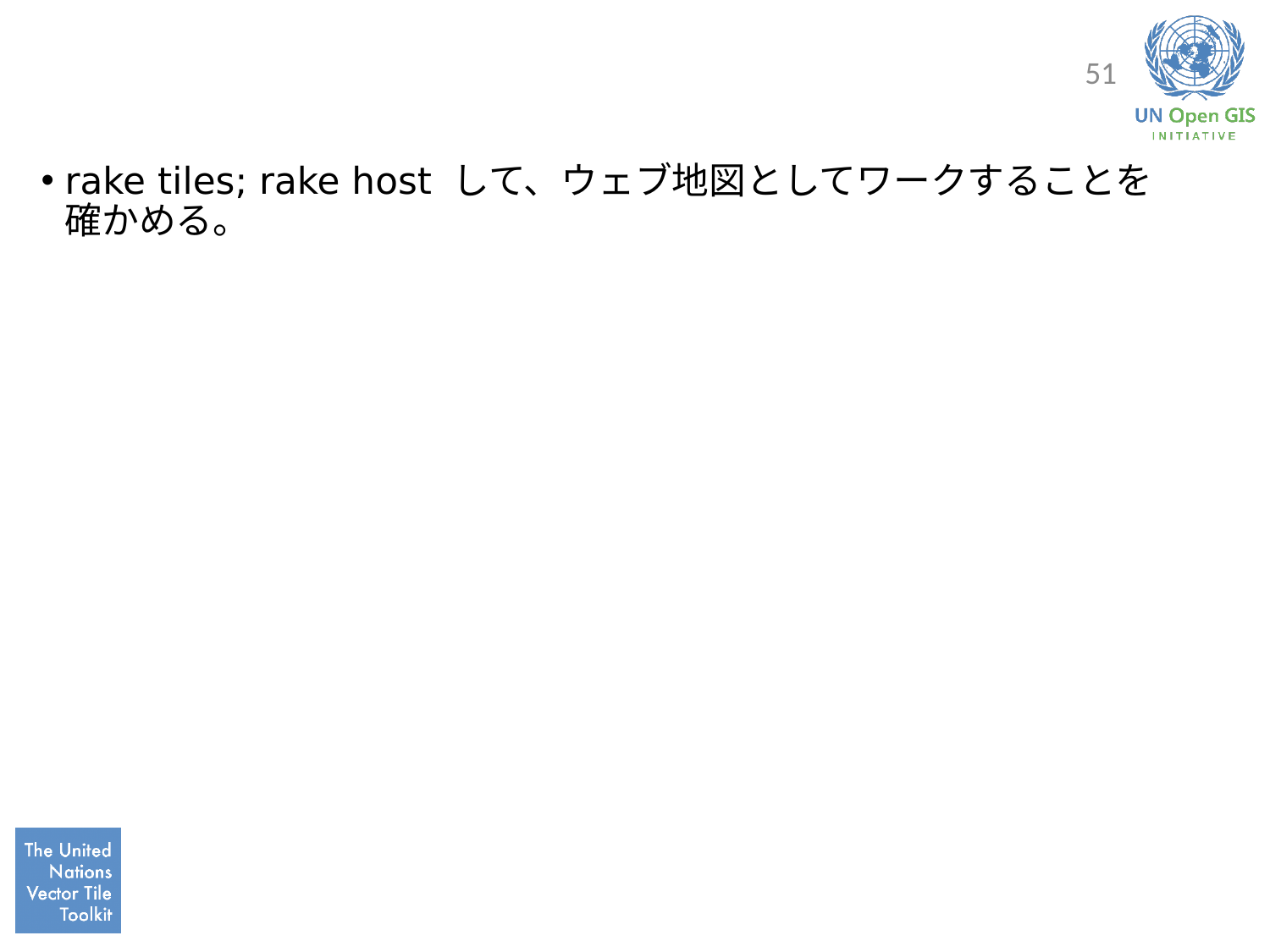

#
51
rake tiles; rake host して、ウェブ地図としてワークすることを確かめる。